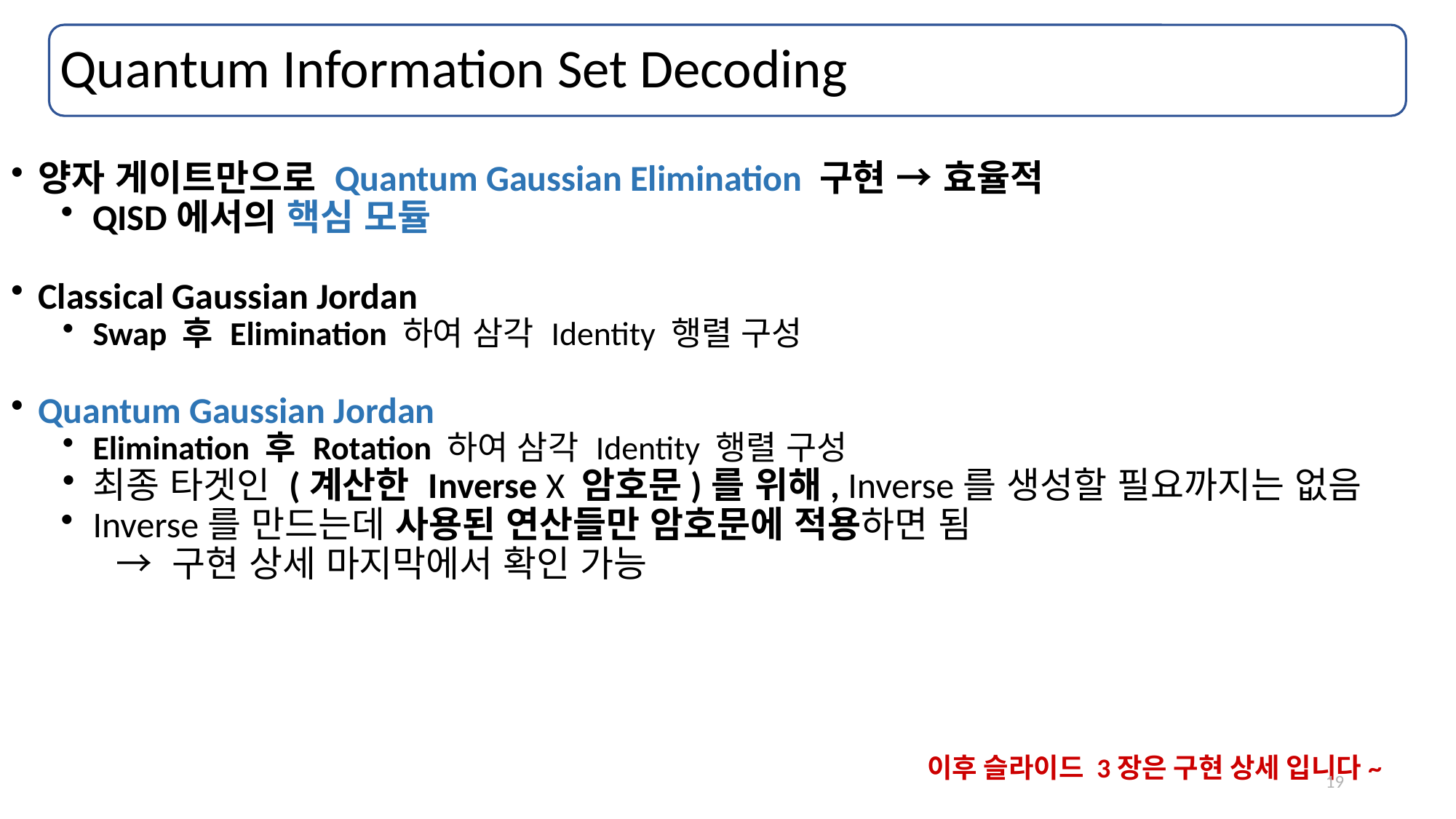

# Quantum Information Set Decoding
양자 게이트만으로 Quantum Gaussian Elimination 구현 → 효율적
QISD에서의 핵심 모듈

Classical Gaussian Jordan
Swap 후 Elimination 하여 삼각 Identity 행렬 구성

Quantum Gaussian Jordan
Elimination 후 Rotation 하여 삼각 Identity 행렬 구성
최종 타겟인 (계산한 Inverse X 암호문)를 위해, Inverse를 생성할 필요까지는 없음
Inverse를 만드는데 사용된 연산들만 암호문에 적용하면 됨
     → 구현 상세 마지막에서 확인 가능
이후 슬라이드 3장은 구현 상세 입니다~
19